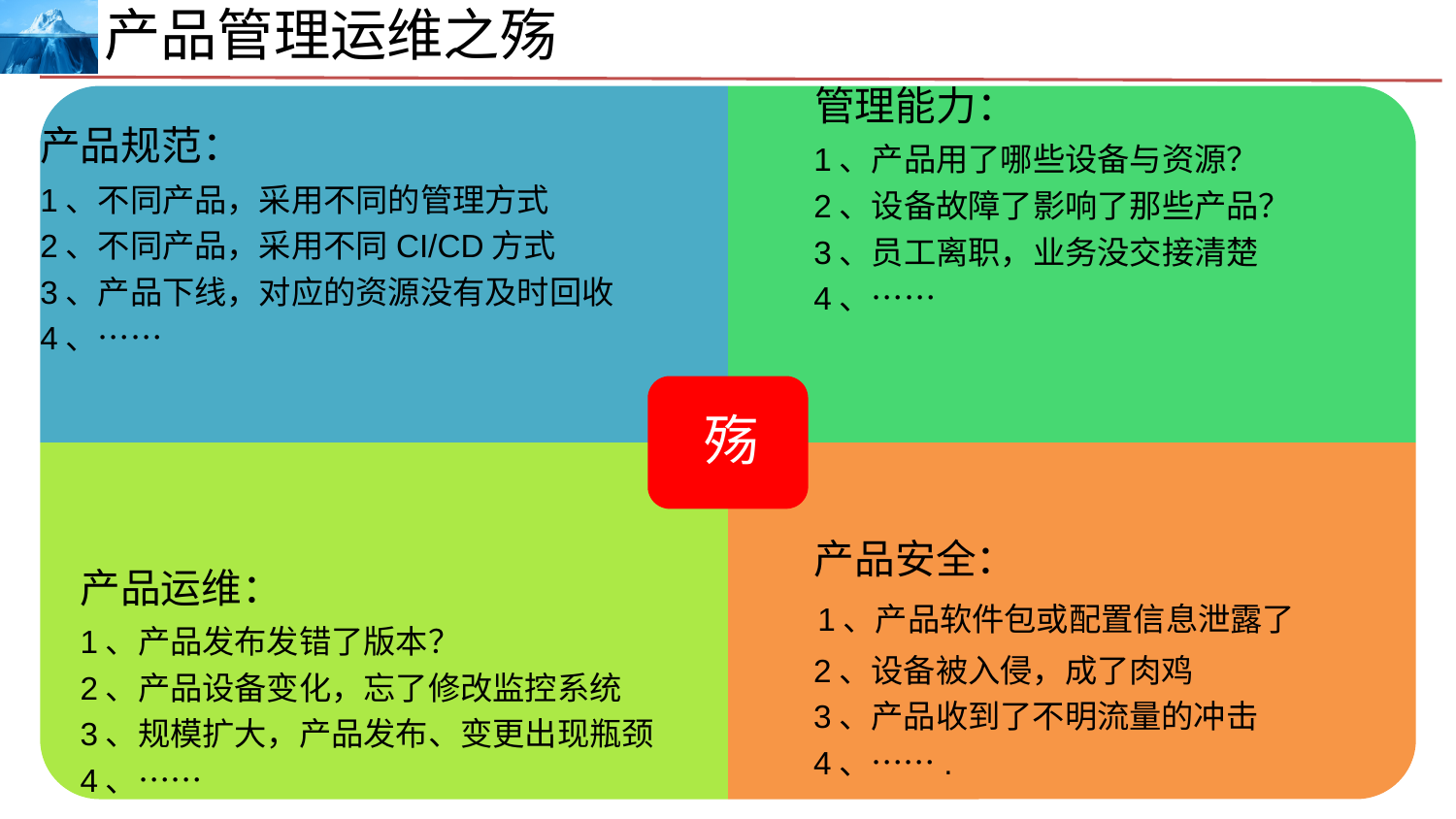

产品管理运维之殇
产品规范：
1、不同产品，采用不同的管理方式
2、不同产品，采用不同CI/CD方式
3、产品下线，对应的资源没有及时回收
4、……
      管理能力：
       1、产品用了哪些设备与资源？
       2、设备故障了影响了那些产品？
       3、员工离职，业务没交接清楚
       4、……
产品运维：
1、产品发布发错了版本？
2、产品设备变化，忘了修改监控系统
3、规模扩大，产品发布、变更出现瓶颈
4、……
      产品安全：
      1、产品软件包或配置信息泄露了
       2、设备被入侵，成了肉鸡
       3、产品收到了不明流量的冲击
       4、…….
殇